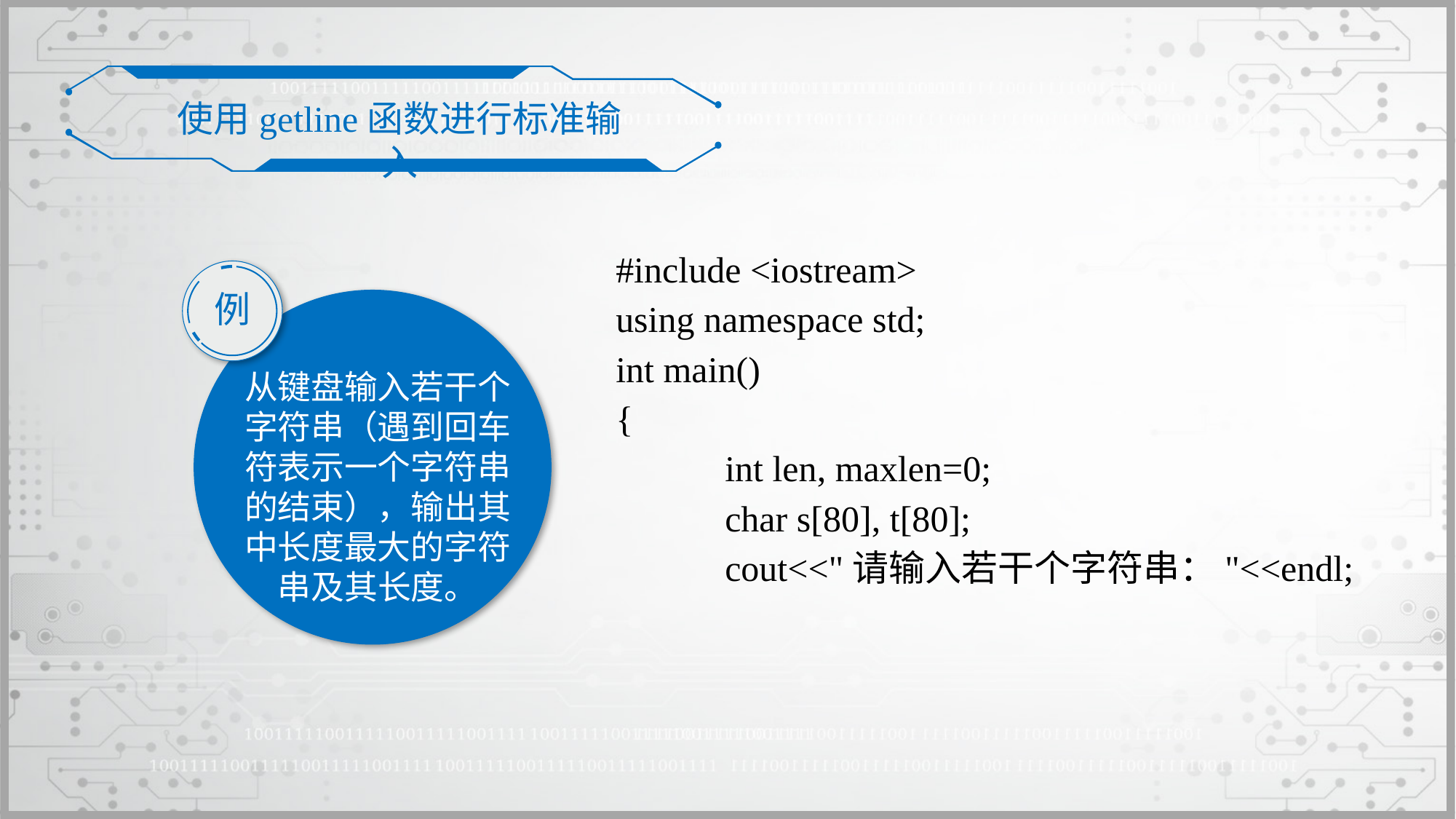

使用getline函数进行标准输入
#include <iostream>
using namespace std;
int main()
{
	int len, maxlen=0;
	char s[80], t[80];
	cout<<"请输入若干个字符串："<<endl;

例

从键盘输入若干个字符串（遇到回车符表示一个字符串的结束），输出其中长度最大的字符串及其长度。